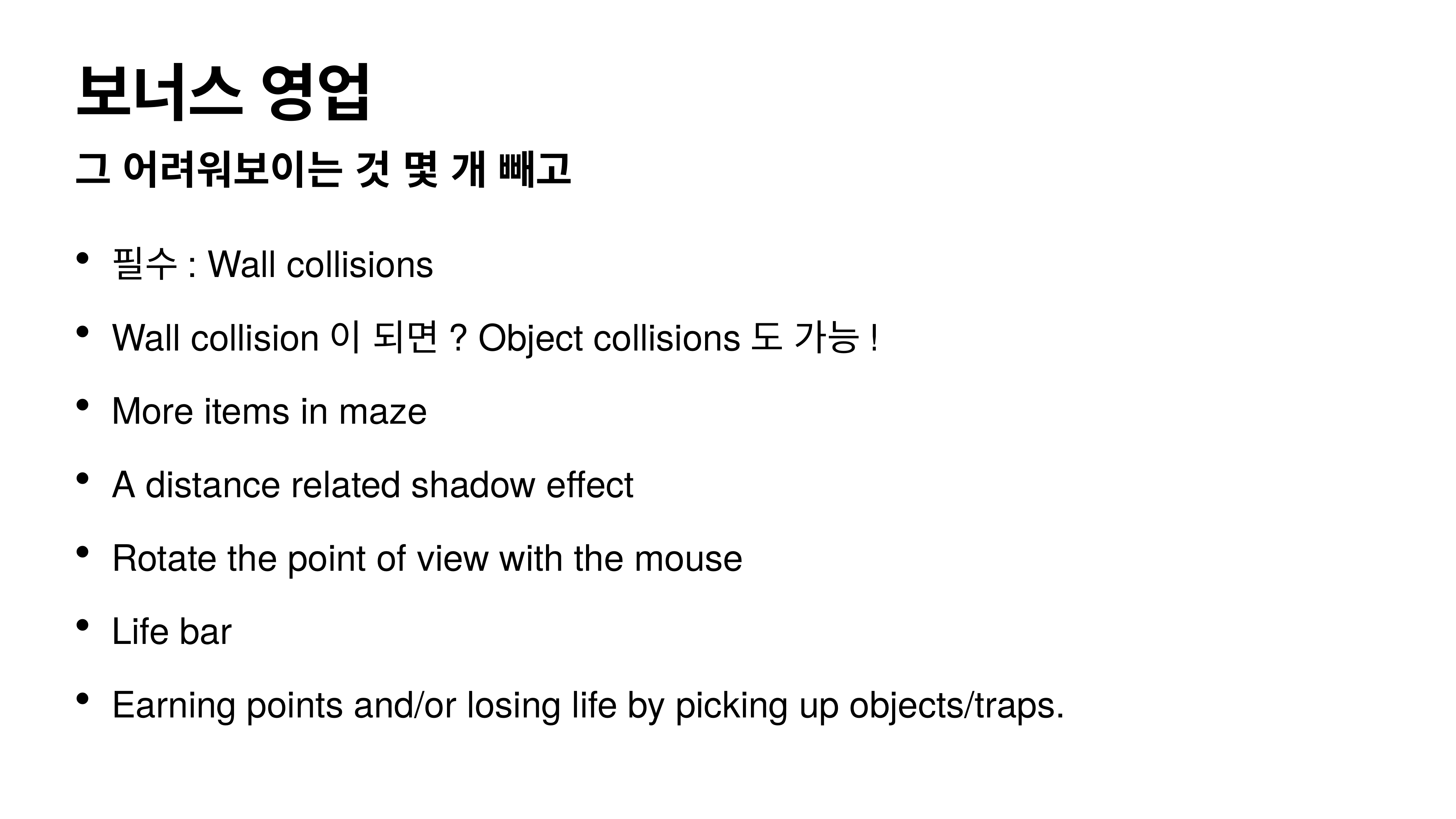

# 보너스 영업
그 어려워보이는 것 몇 개 빼고
필수: Wall collisions
Wall collision이 되면? Object collisions도 가능!
More items in maze
A distance related shadow effect
Rotate the point of view with the mouse
Life bar
Earning points and/or losing life by picking up objects/traps.